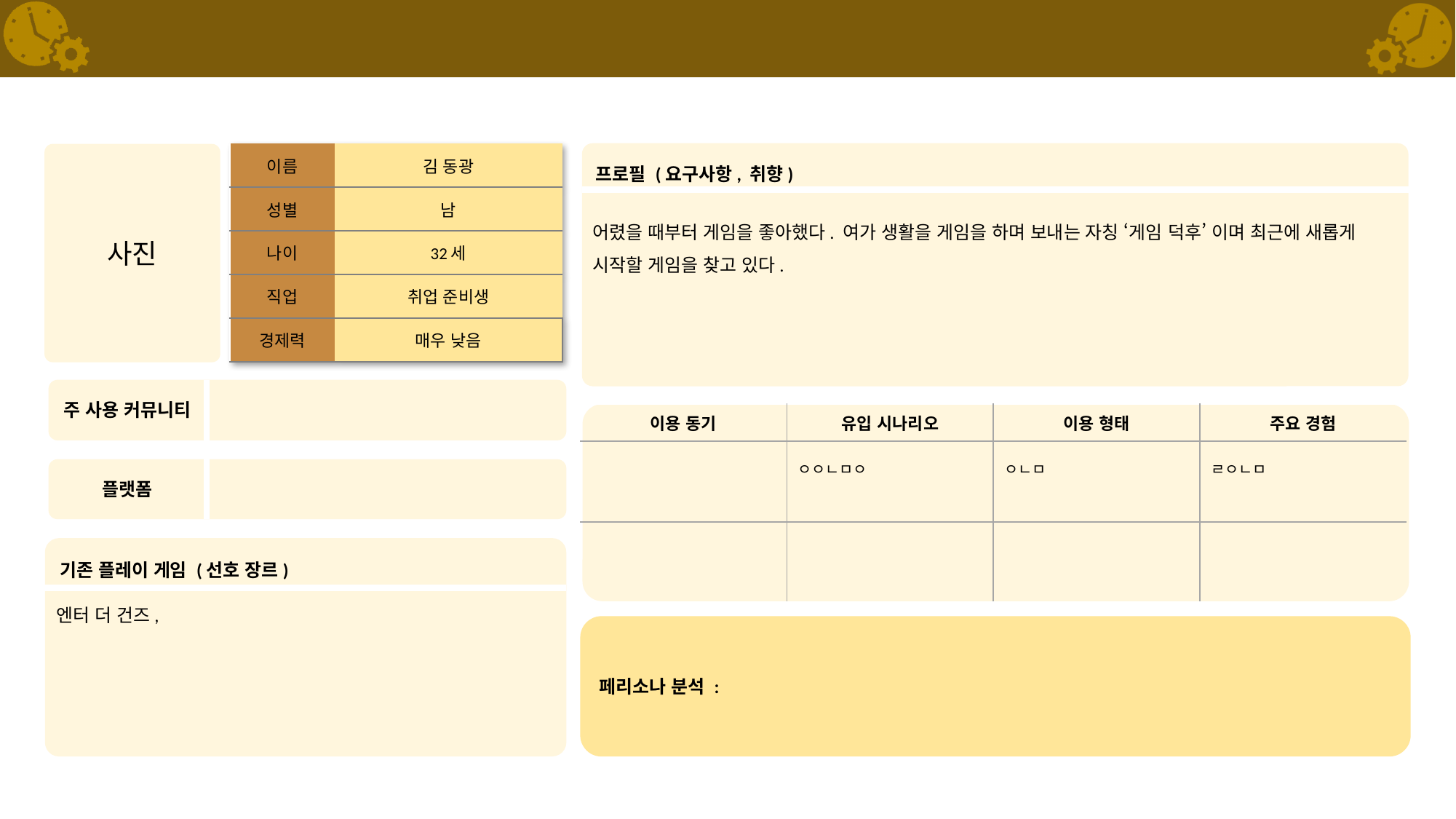

#
| 이름 | 김 동광 |
| --- | --- |
| 성별 | 남 |
| 나이 | 32세 |
| 직업 | 취업 준비생 |
| 경제력 | 매우 낮음 |
어렸을 때부터 게임을 좋아했다. 여가 생활을 게임을 하며 보내는 자칭 ‘게임 덕후’ 이며 최근에 새롭게 시작할 게임을 찾고 있다.
| 이용 동기 | 유입 시나리오 | 이용 형태 | 주요 경험 |
| --- | --- | --- | --- |
|  | ㅇㅇㄴㅁㅇ | ㅇㄴㅁ | ㄹㅇㄴㅁ |
|  |  |  |  |
엔터 더 건즈,